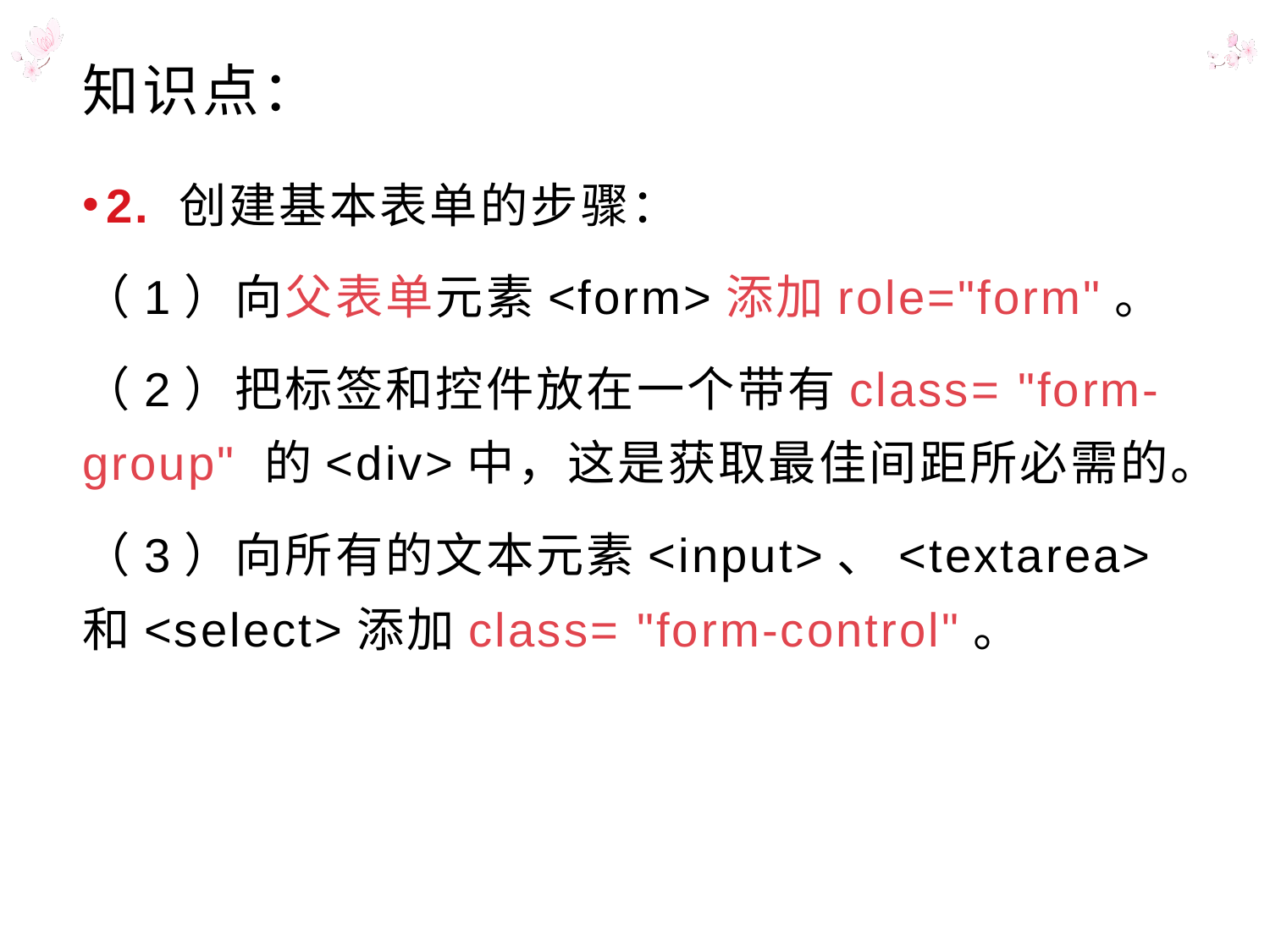

# 知识点：
2. 创建基本表单的步骤：
（1）向父表单元素<form>添加role="form"。
（2）把标签和控件放在一个带有class= "form-group" 的<div>中，这是获取最佳间距所必需的。
（3）向所有的文本元素<input>、<textarea>和<select>添加class= "form-control"。